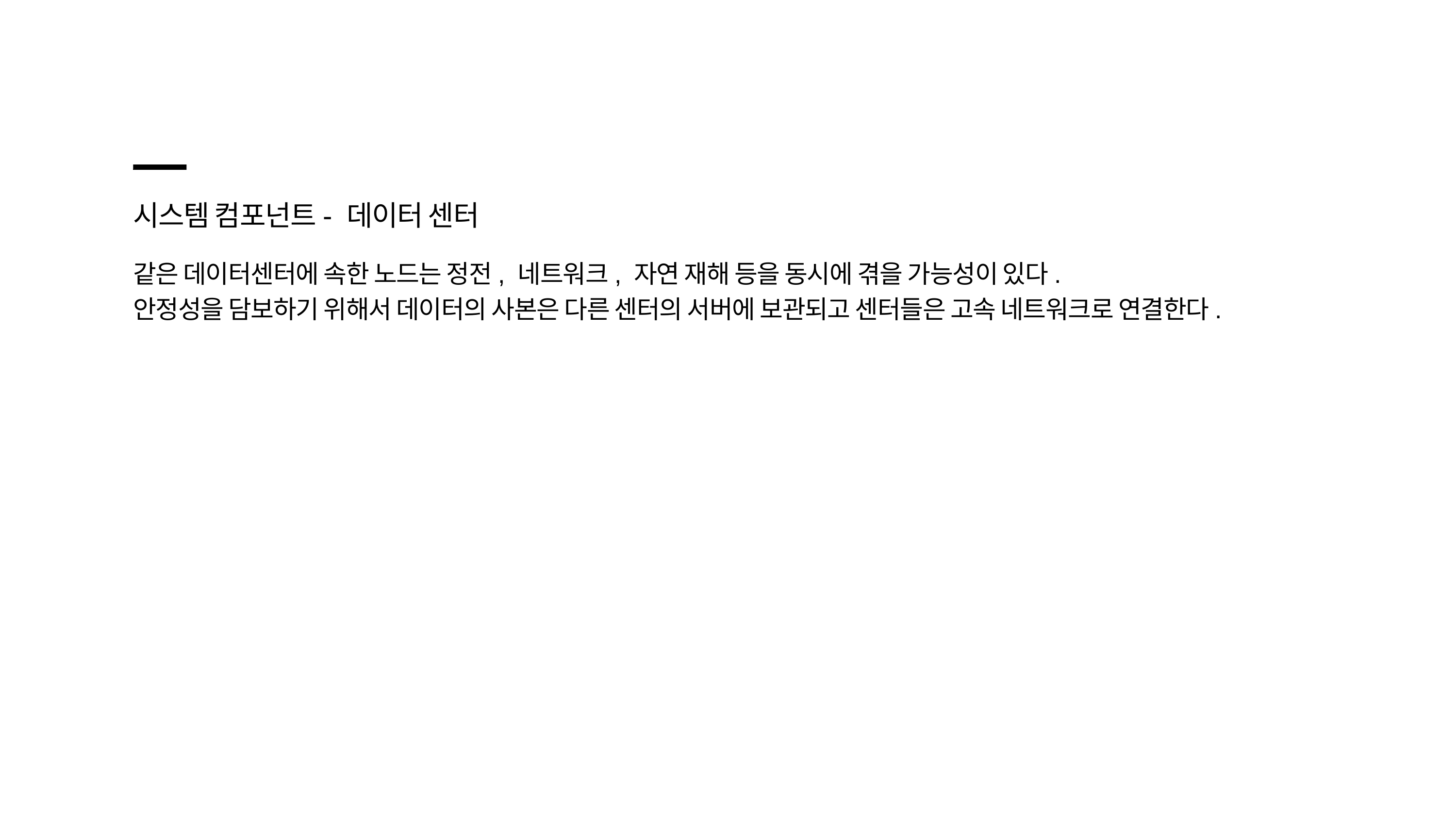

시스템 컴포넌트- 데이터 센터
같은 데이터센터에 속한 노드는 정전, 네트워크, 자연 재해 등을 동시에 겪을 가능성이 있다.
안정성을 담보하기 위해서 데이터의 사본은 다른 센터의 서버에 보관되고 센터들은 고속 네트워크로 연결한다.